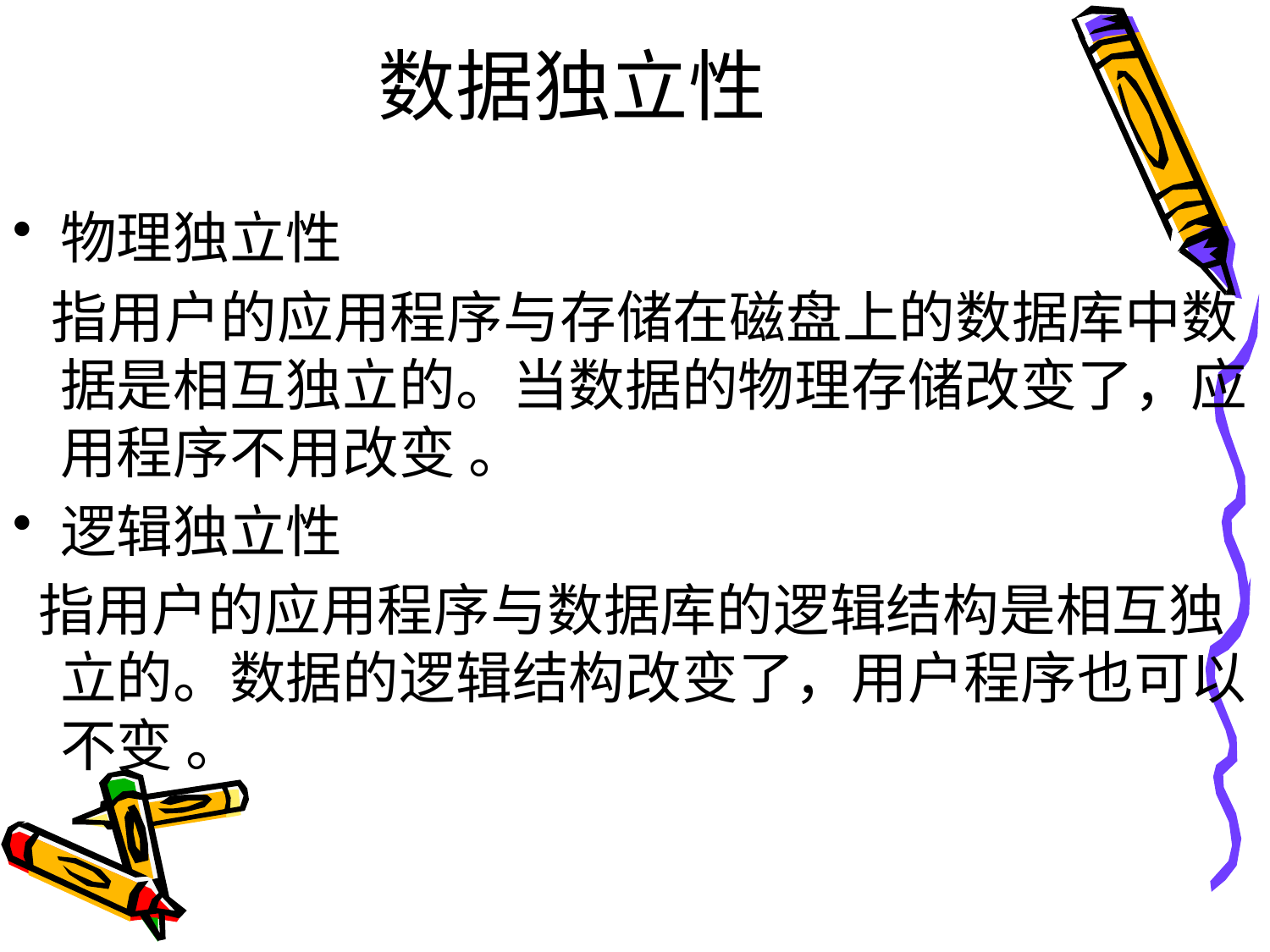

# 数据独立性
物理独立性
  指用户的应用程序与存储在磁盘上的数据库中数据是相互独立的。当数据的物理存储改变了，应用程序不用改变 。
逻辑独立性
 指用户的应用程序与数据库的逻辑结构是相互独立的。数据的逻辑结构改变了，用户程序也可以不变 。